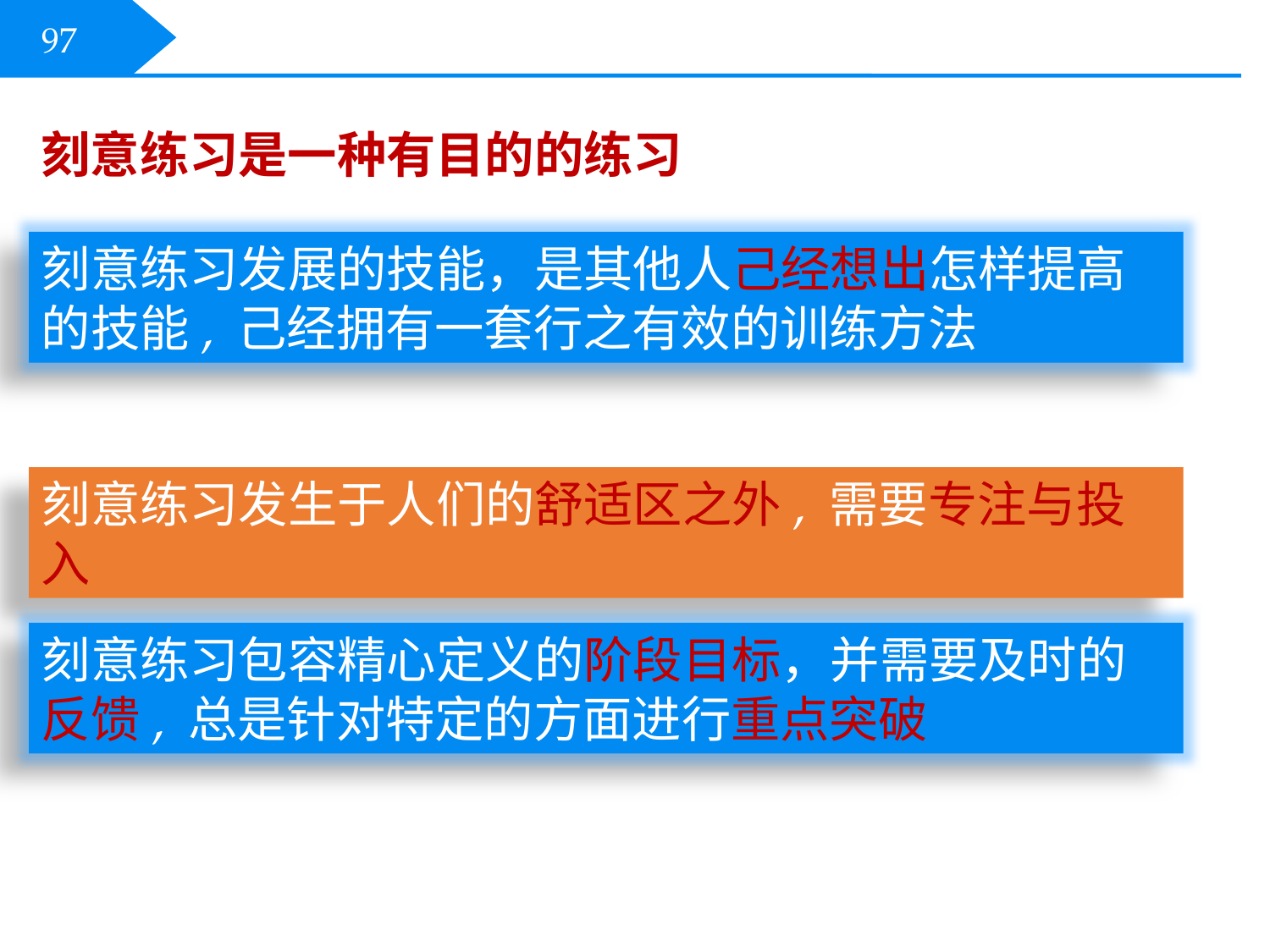

97
刻意练习是一种有目的的练习
刻意练习发展的技能，是其他人己经想出怎样提高的技能, 己经拥有一套行之有效的训练方法
刻意练习发生于人们的舒适区之外, 需要专注与投入
刻意练习包容精心定义的阶段目标，并需要及时的反馈, 总是针对特定的方面进行重点突破